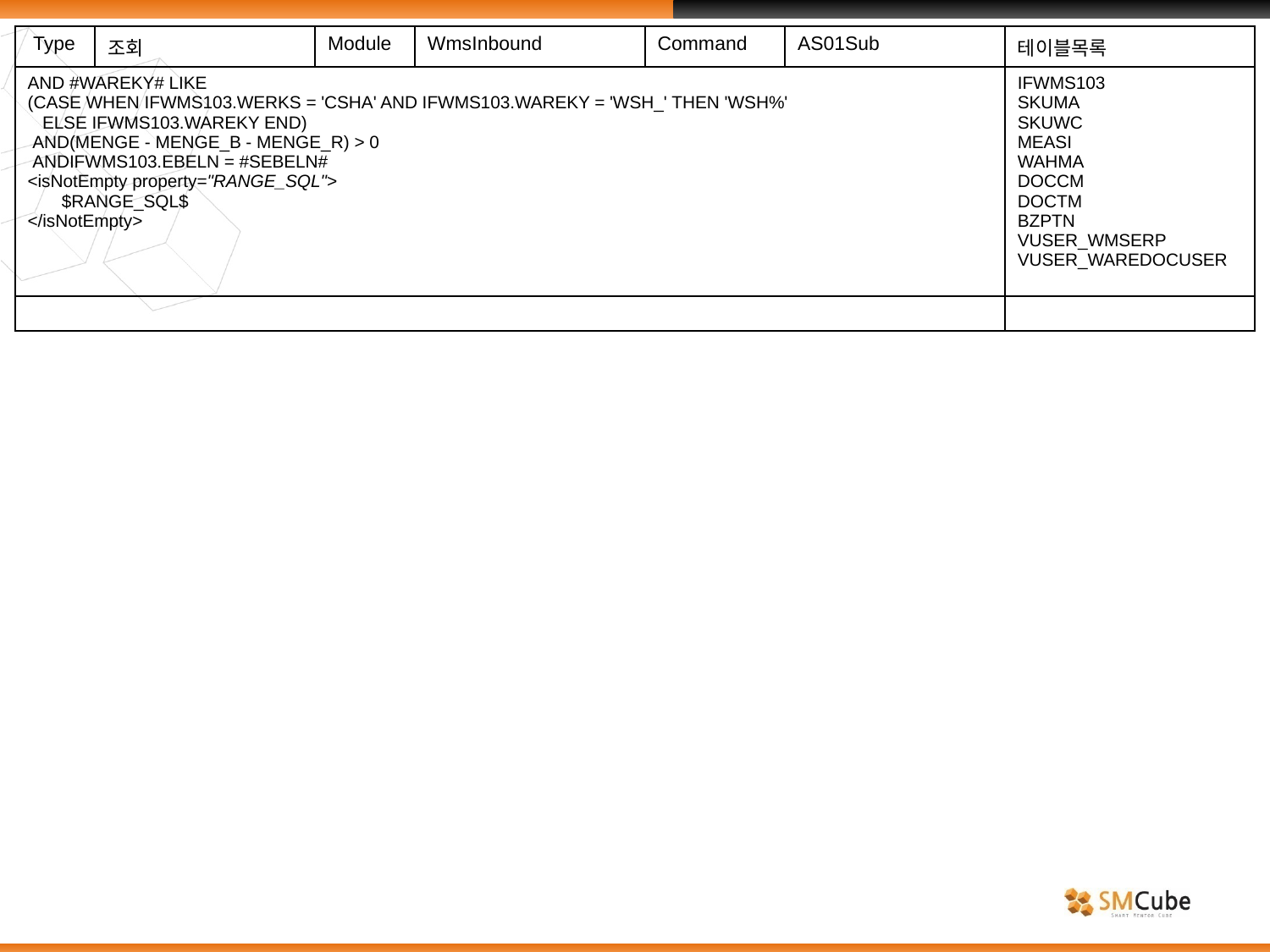

| Type | 조회 | Module | WmsInbound | Command | AS01Sub | 테이블목록 |
| --- | --- | --- | --- | --- | --- | --- |
| AND #WAREKY# LIKE (CASE WHEN IFWMS103.WERKS = 'CSHA' AND IFWMS103.WAREKY = 'WSH\_' THEN 'WSH%' ELSE IFWMS103.WAREKY END) AND(MENGE - MENGE\_B - MENGE\_R) > 0 ANDIFWMS103.EBELN = #SEBELN# <isNotEmpty property="RANGE\_SQL"> $RANGE\_SQL$ </isNotEmpty> |  |  |  |  |  | IFWMS103 SKUMA SKUWC MEASI WAHMA DOCCM DOCTM BZPTN VUSER\_WMSERP VUSER\_WAREDOCUSER |
|  |  |  |  |  |  |  |